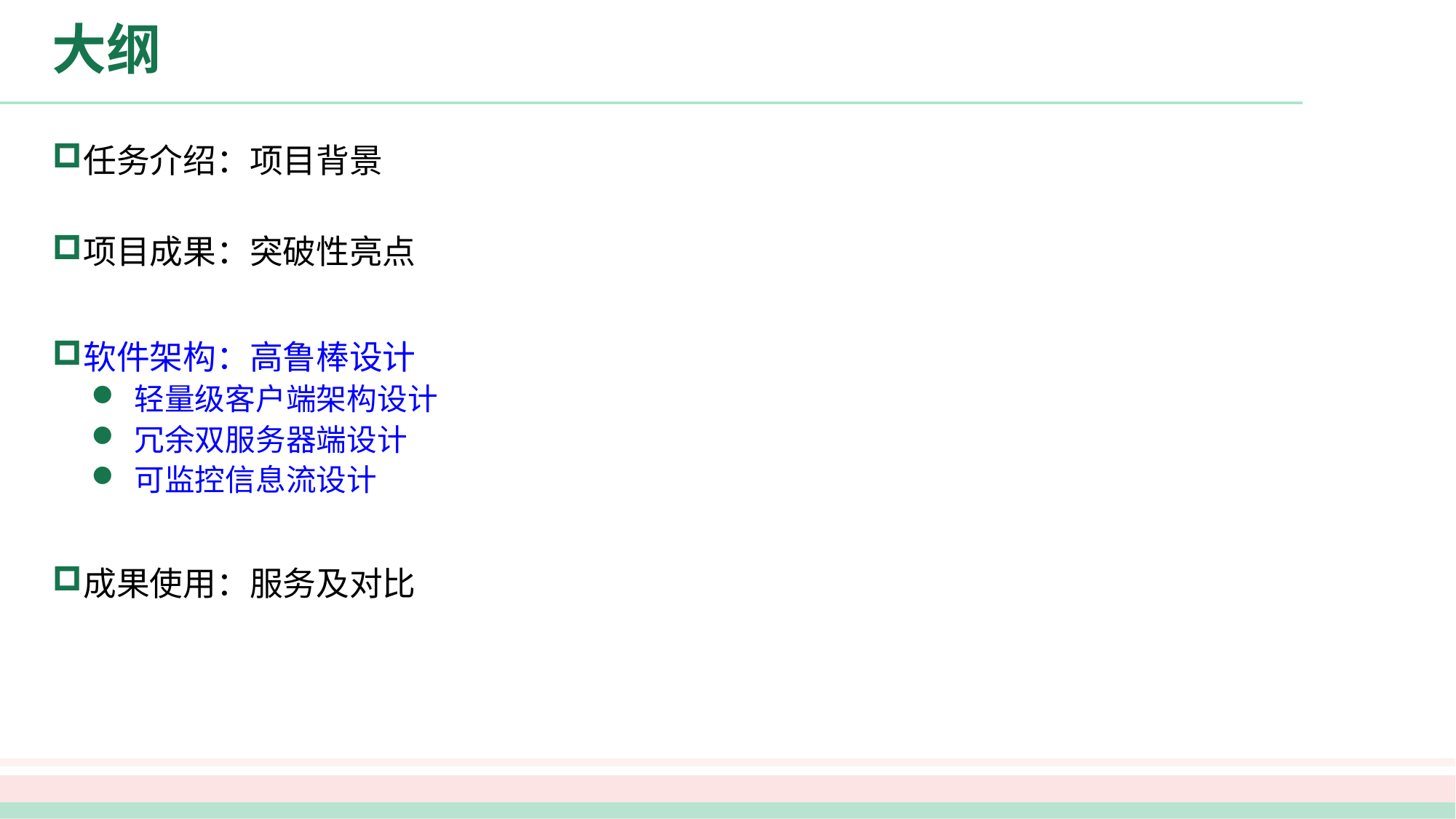

# 大纲
任务介绍：项目背景

项目成果：突破性亮点

软件架构：高鲁棒设计
轻量级客户端架构设计
冗余双服务器端设计
可监控信息流设计

成果使用：服务及对比